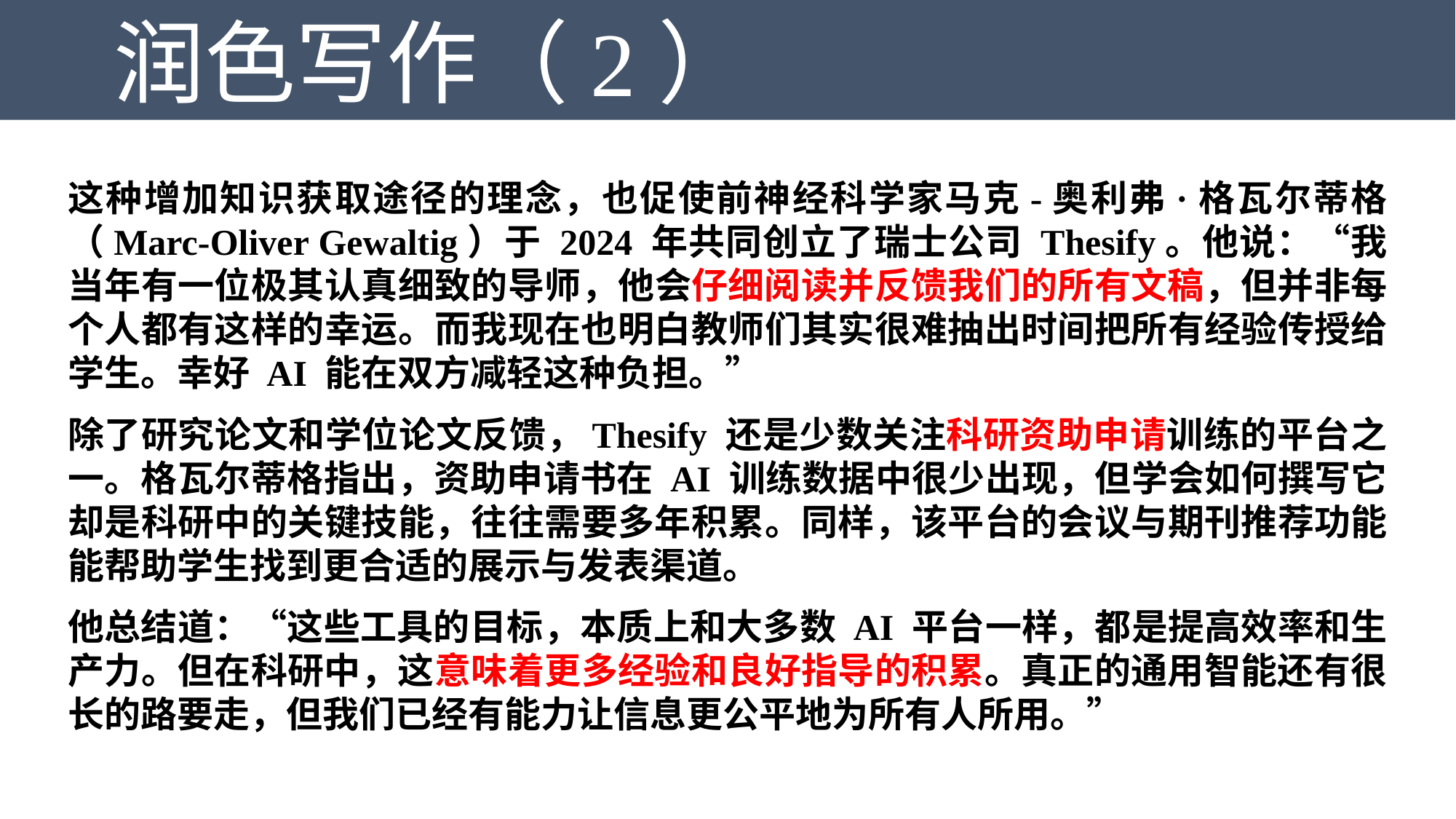

润色写作（2）
这种增加知识获取途径的理念，也促使前神经科学家马克-奥利弗·格瓦尔蒂格（Marc-Oliver Gewaltig）于 2024 年共同创立了瑞士公司 Thesify。他说：“我当年有一位极其认真细致的导师，他会仔细阅读并反馈我们的所有文稿，但并非每个人都有这样的幸运。而我现在也明白教师们其实很难抽出时间把所有经验传授给学生。幸好 AI 能在双方减轻这种负担。”
除了研究论文和学位论文反馈，Thesify 还是少数关注科研资助申请训练的平台之一。格瓦尔蒂格指出，资助申请书在 AI 训练数据中很少出现，但学会如何撰写它却是科研中的关键技能，往往需要多年积累。同样，该平台的会议与期刊推荐功能能帮助学生找到更合适的展示与发表渠道。
他总结道：“这些工具的目标，本质上和大多数 AI 平台一样，都是提高效率和生产力。但在科研中，这意味着更多经验和良好指导的积累。真正的通用智能还有很长的路要走，但我们已经有能力让信息更公平地为所有人所用。”